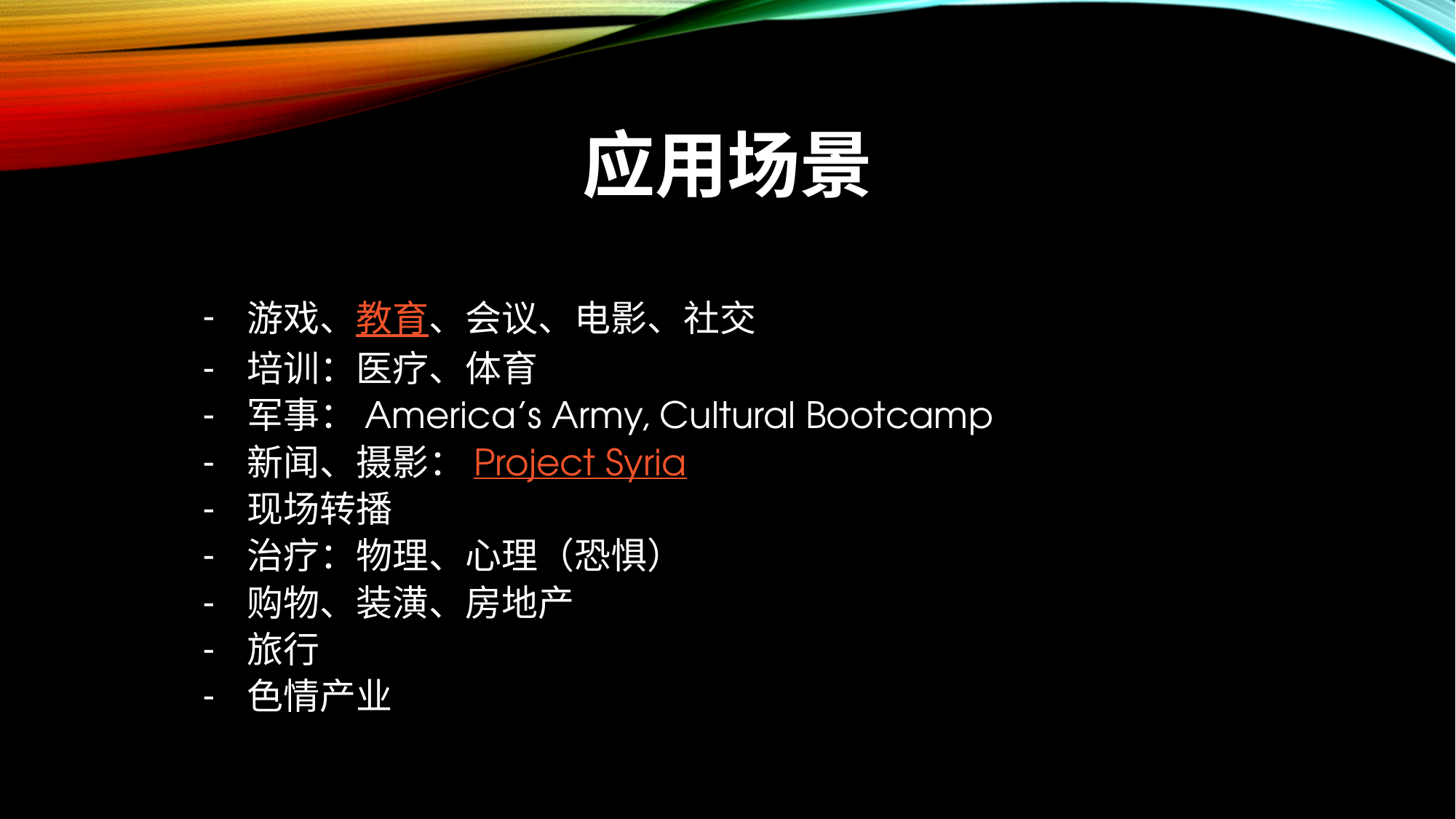

# 应用场景

 游戏、教育、会议、电影、社交
 培训：医疗、体育
 军事：America’s Army, Cultural Bootcamp
 新闻、摄影：Project Syria
 现场转播
 治疗：物理、心理（恐惧）
 购物、装潢、房地产
 旅行
 色情产业